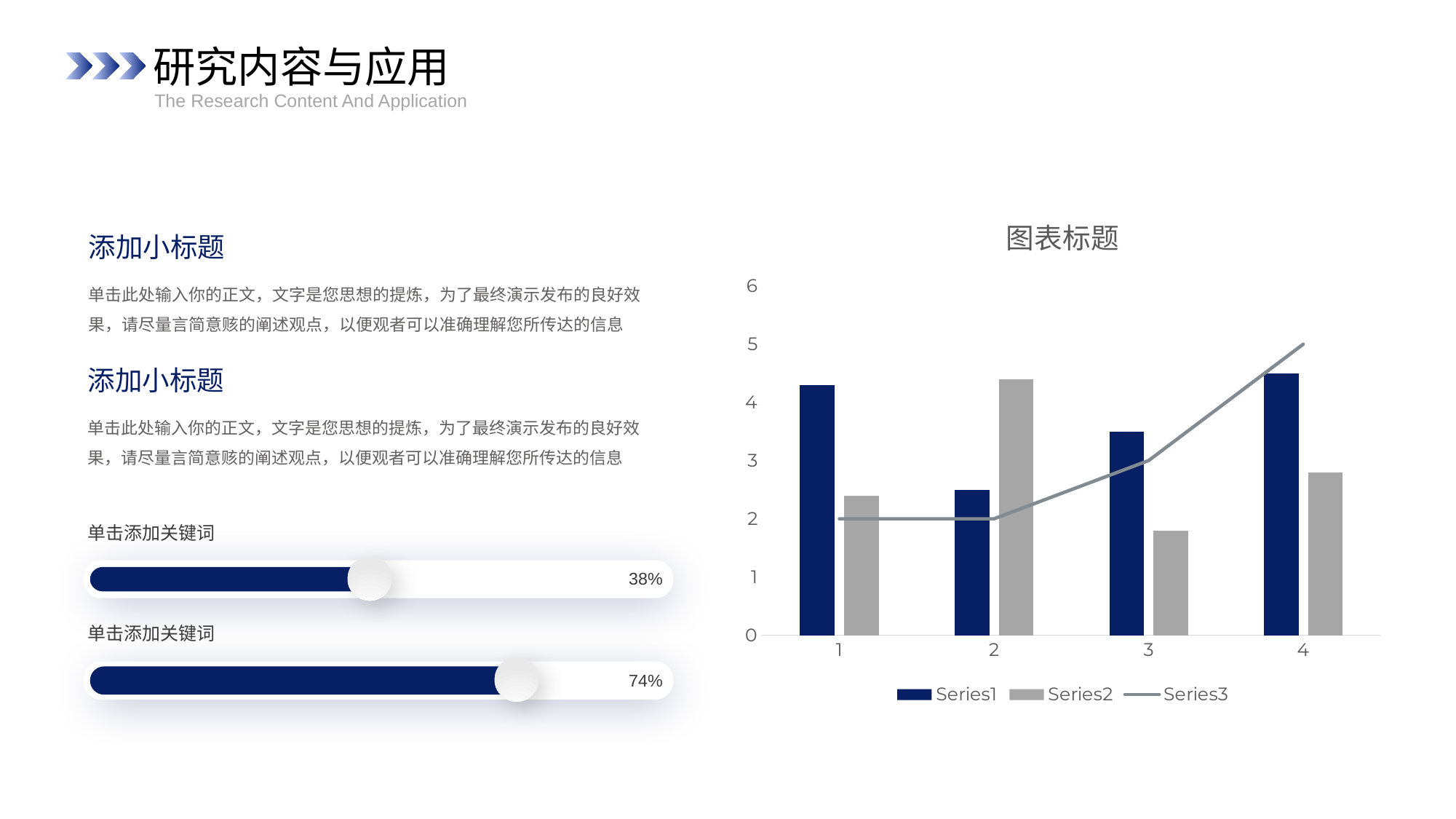

研究内容与应用

The Research Content And Application

### Chart: 图表标题

| Category |  |  |  |
|---|---|---|---|
添加小标题
单击此处输入你的正文，文字是您思想的提炼，为了最终演示发布的良好效果，请尽量言简意赅的阐述观点，以便观者可以准确理解您所传达的信息
添加小标题
单击此处输入你的正文，文字是您思想的提炼，为了最终演示发布的良好效果，请尽量言简意赅的阐述观点，以便观者可以准确理解您所传达的信息
单击添加关键词

38%

单击添加关键词

74%